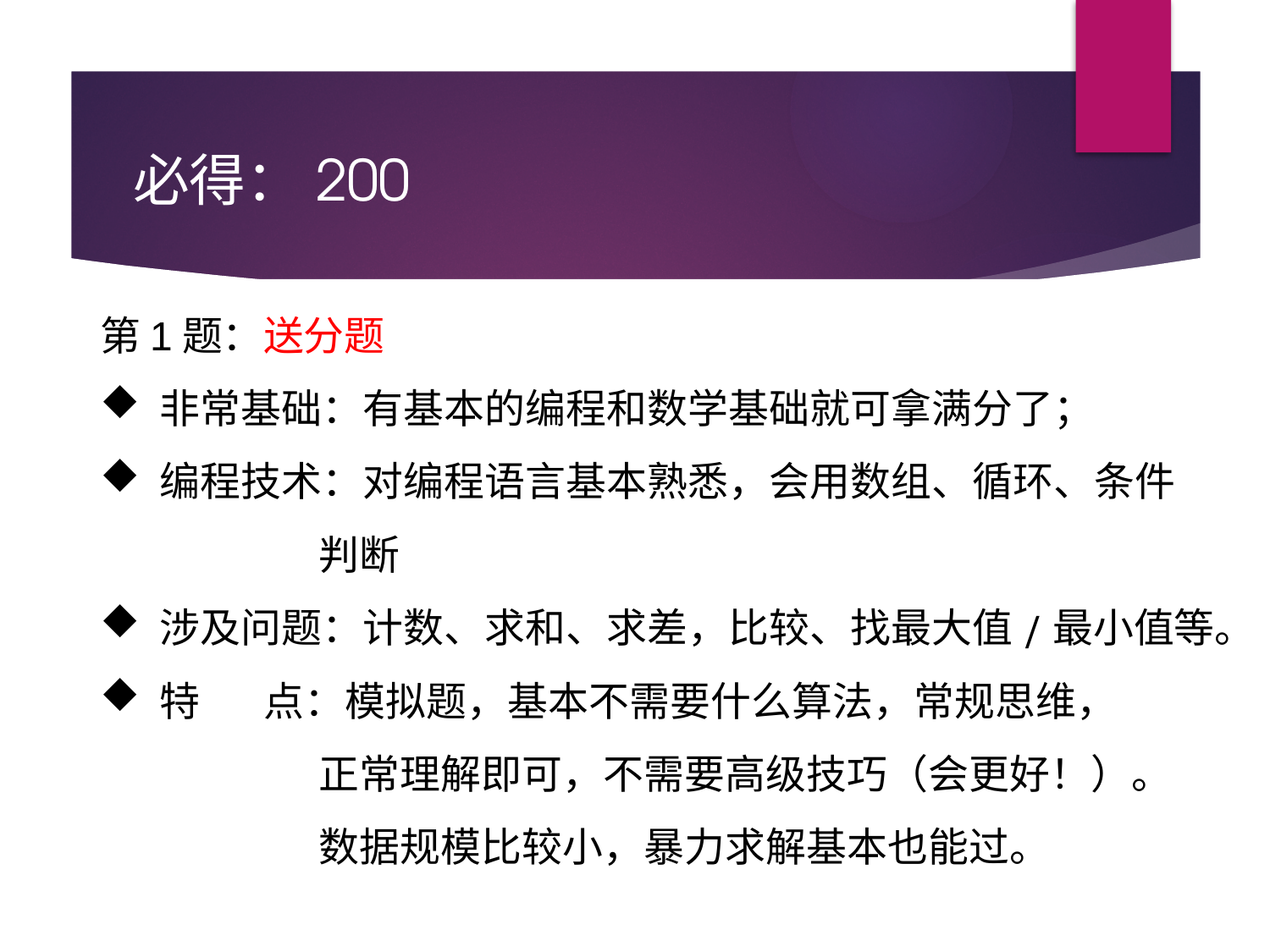

# 必得：200
第1题：送分题
非常基础：有基本的编程和数学基础就可拿满分了；
编程技术：对编程语言基本熟悉，会用数组、循环、条件
                       判断
涉及问题：计数、求和、求差，比较、找最大值/最小值等。
特       点：模拟题，基本不需要什么算法，常规思维，
                       正常理解即可，不需要高级技巧（会更好！）。
                       数据规模比较小，暴力求解基本也能过。